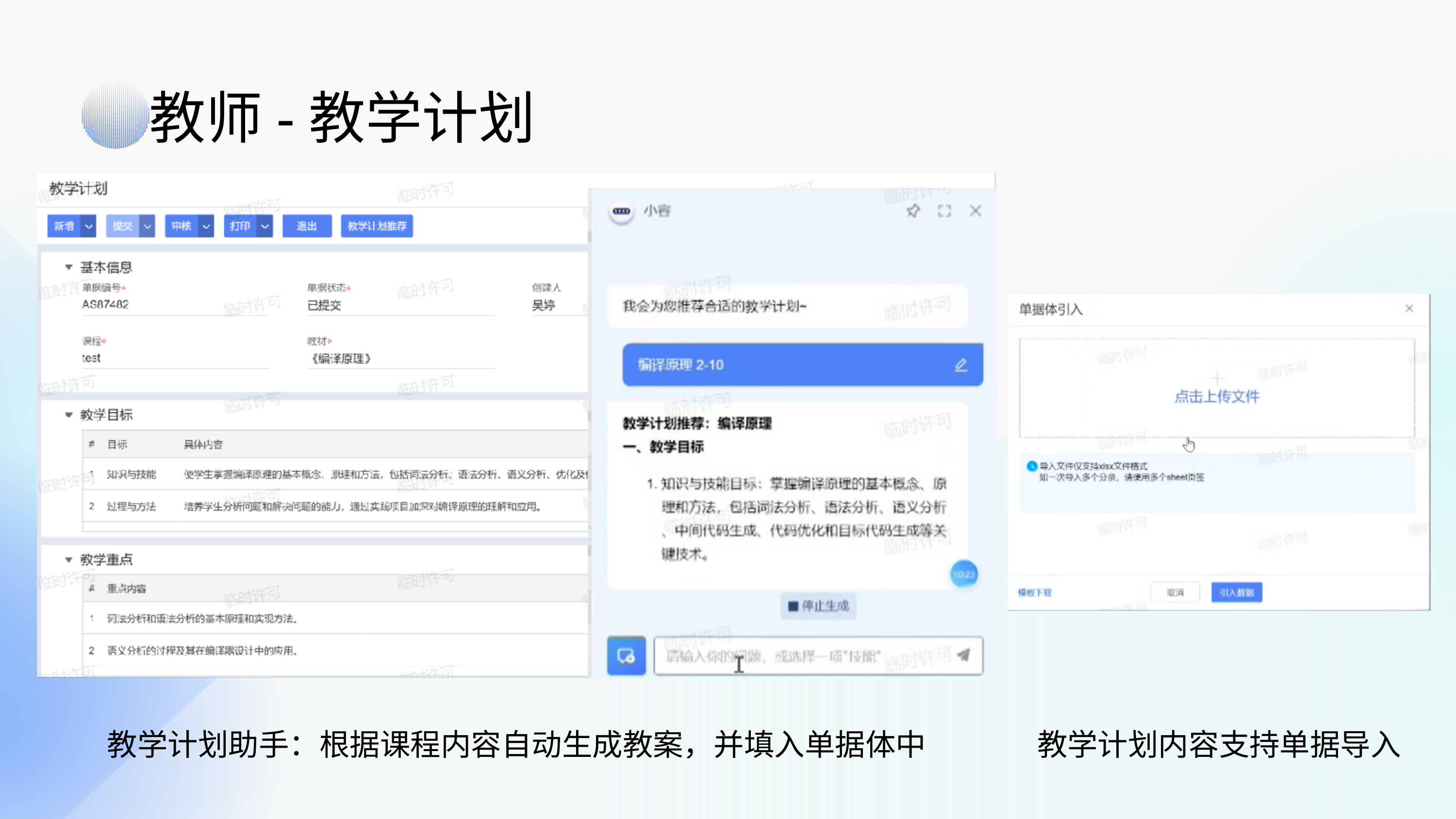

教师-教学计划

教学计划助手：根据课程内容自动生成教案，并填入单据体中
教学计划内容支持单据导入